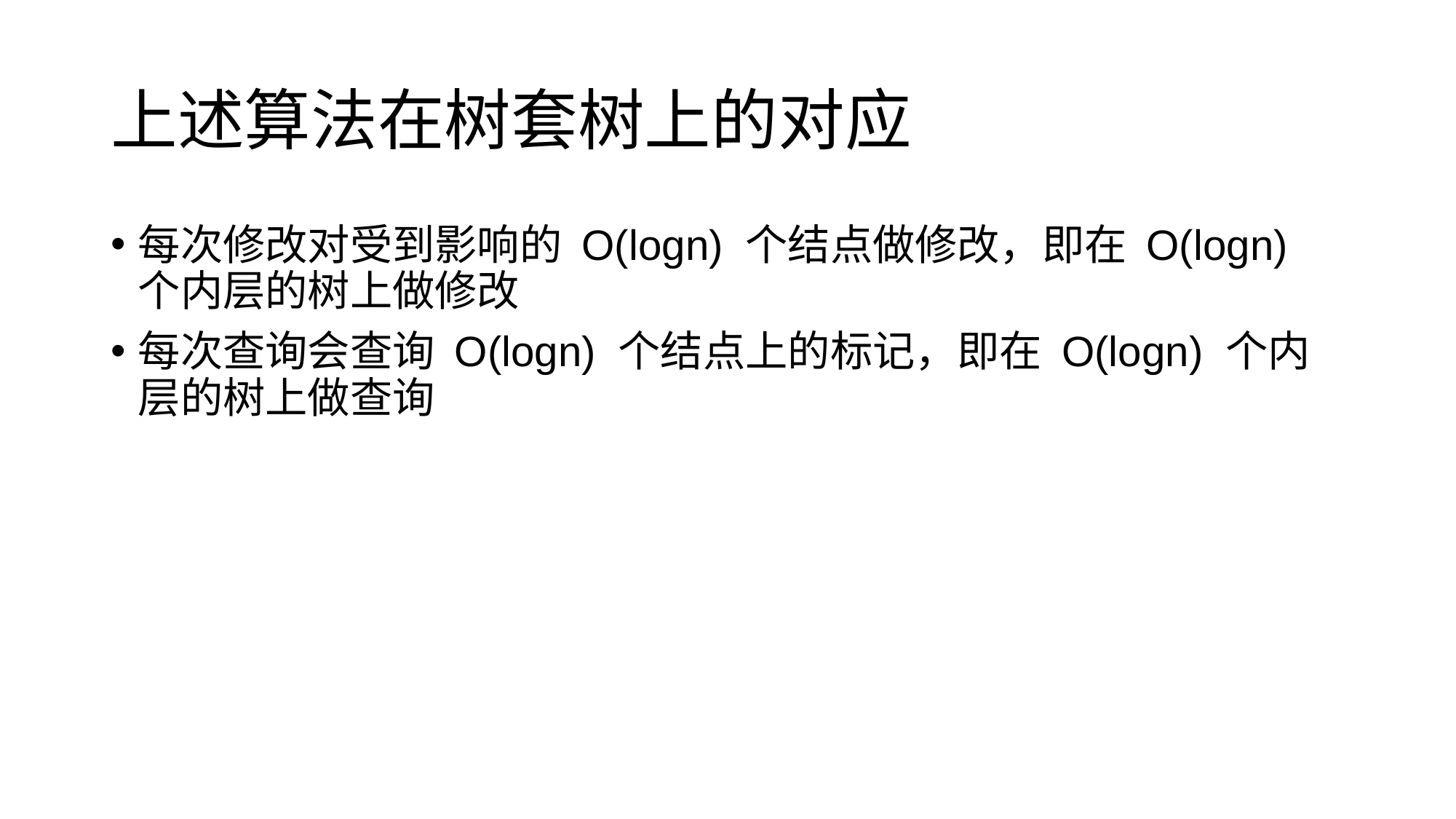

# 上述算法在树套树上的对应
每次修改对受到影响的 O(logn) 个结点做修改，即在 O(logn) 个内层的树上做修改
每次查询会查询 O(logn) 个结点上的标记，即在 O(logn) 个内层的树上做查询